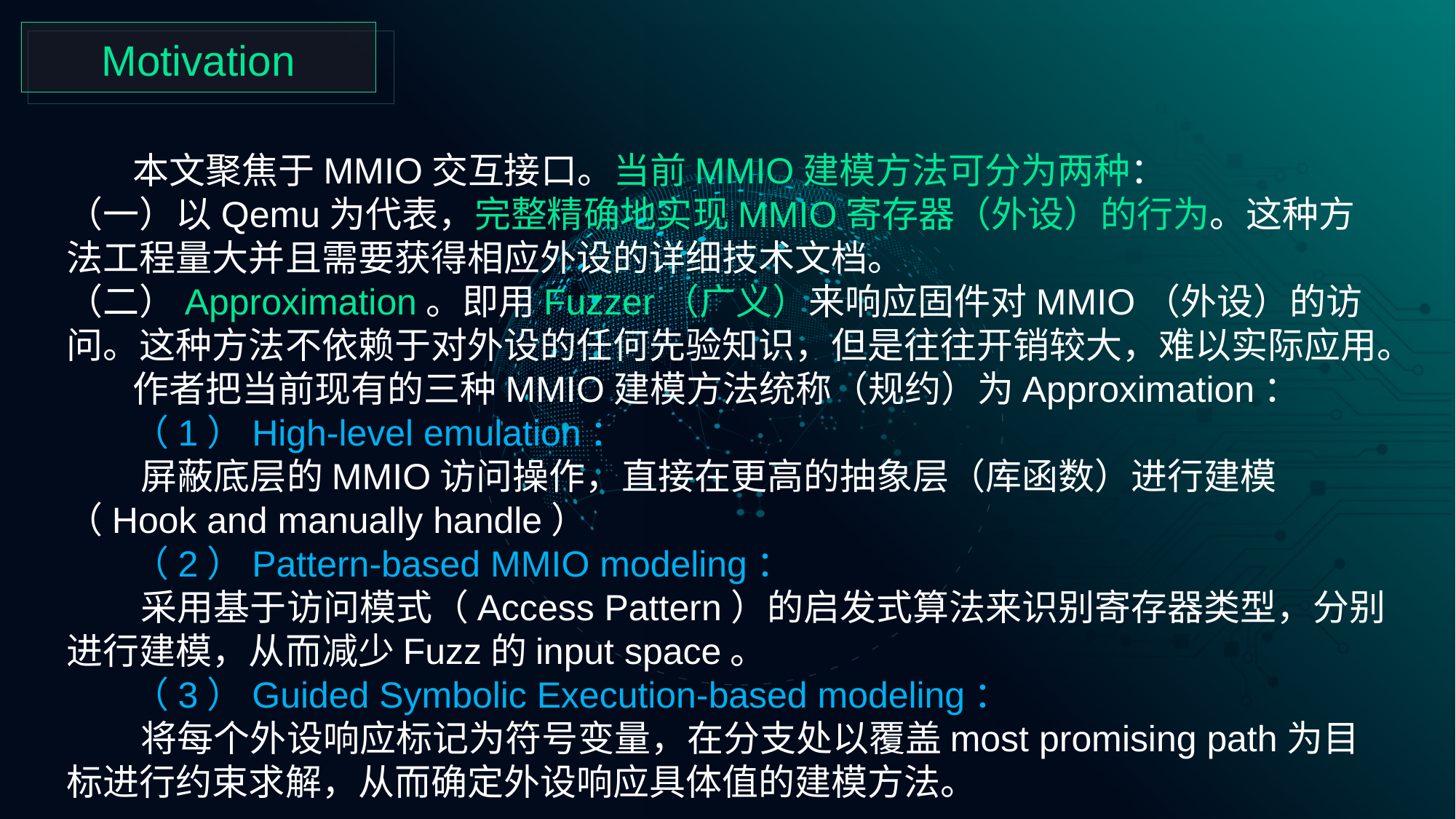

Motivation

       本文聚焦于MMIO交互接口。当前MMIO建模方法可分为两种：
（一）以Qemu为代表，完整精确地实现MMIO寄存器（外设）的行为。这种方法工程量大并且需要获得相应外设的详细技术文档。
（二）Approximation。即用Fuzzer（广义）来响应固件对MMIO（外设）的访问。这种方法不依赖于对外设的任何先验知识，但是往往开销较大，难以实际应用。
       作者把当前现有的三种MMIO建模方法统称（规约）为Approximation：
       （1）High-level emulation：
        屏蔽底层的MMIO访问操作，直接在更高的抽象层（库函数）进行建模（Hook and manually handle）
       （2）Pattern-based MMIO modeling：
        采用基于访问模式（Access Pattern）的启发式算法来识别寄存器类型，分别进行建模，从而减少Fuzz的input space。
       （3）Guided Symbolic Execution-based modeling：
        将每个外设响应标记为符号变量，在分支处以覆盖most promising path为目标进行约束求解，从而确定外设响应具体值的建模方法。